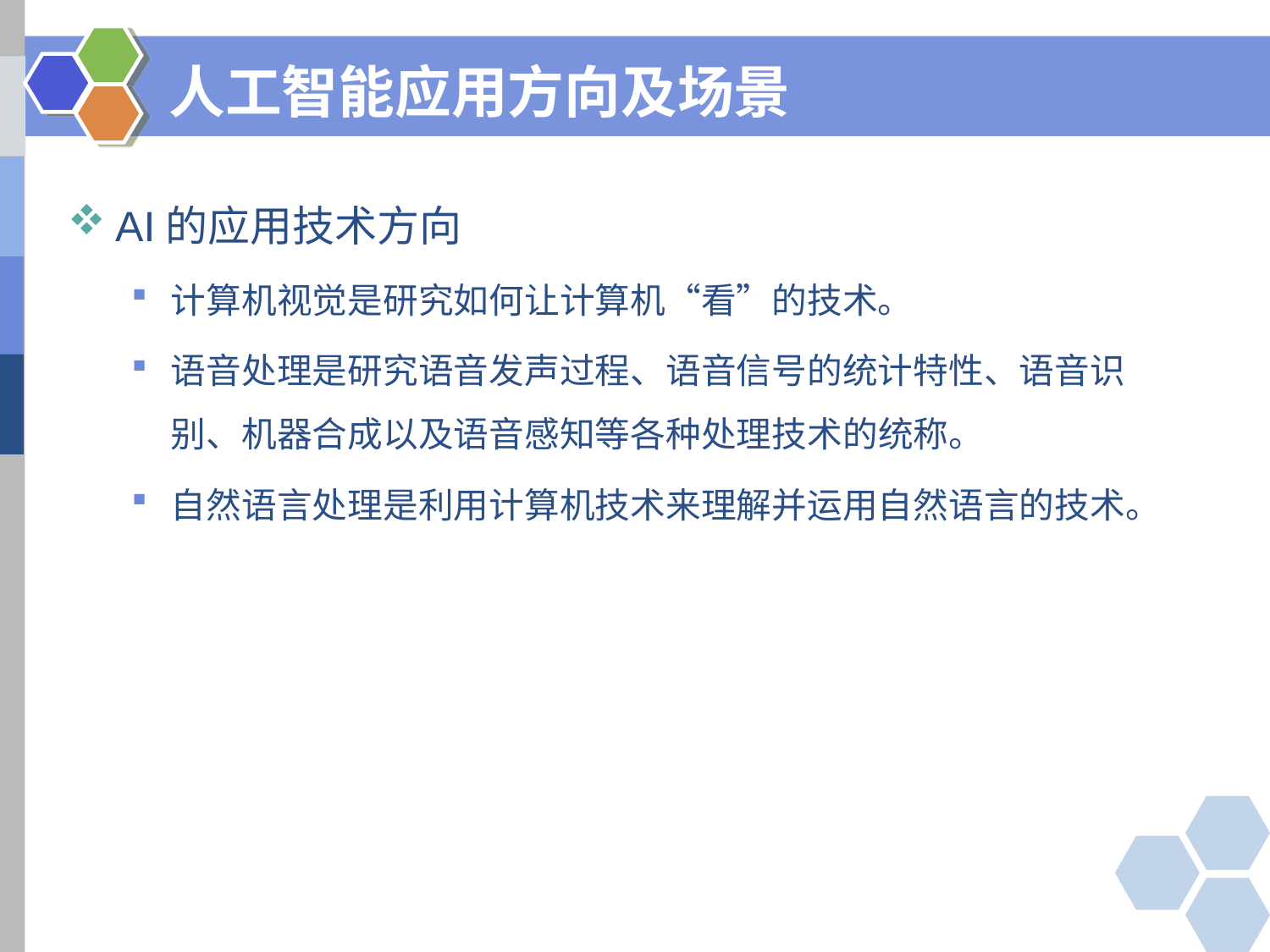

# 人工智能应用方向及场景
AI的应用技术方向
计算机视觉是研究如何让计算机“看”的技术。
语音处理是研究语音发声过程、语音信号的统计特性、语音识别、机器合成以及语音感知等各种处理技术的统称。
自然语言处理是利用计算机技术来理解并运用自然语言的技术。